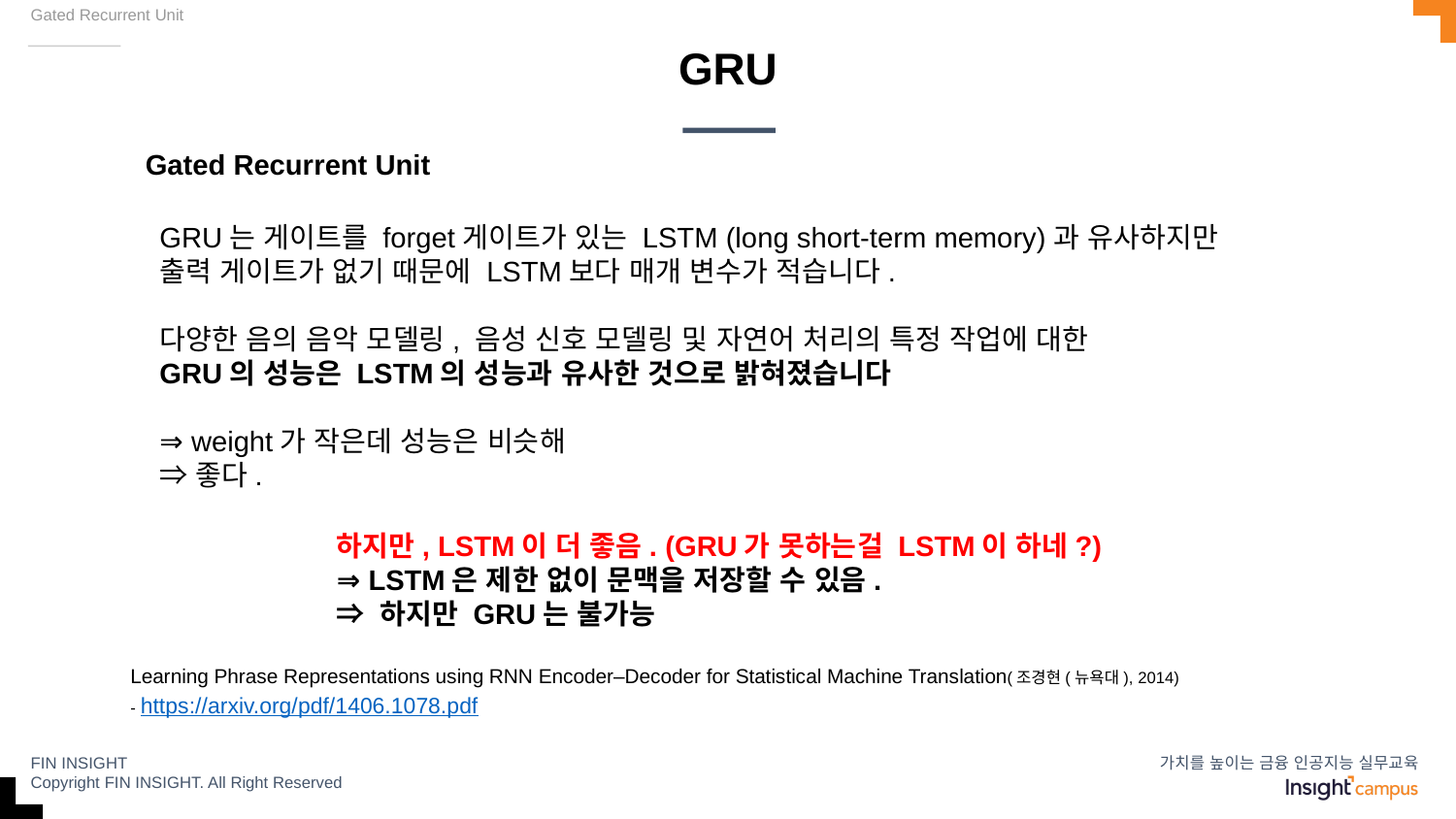

Gated Recurrent Unit
# GRU
Gated Recurrent Unit

GRU는 게이트를 forget게이트가 있는 LSTM (long short-term memory)과 유사하지만
출력 게이트가 없기 때문에 LSTM보다 매개 변수가 적습니다.

다양한 음의 음악 모델링, 음성 신호 모델링 및 자연어 처리의 특정 작업에 대한
GRU의 성능은 LSTM의 성능과 유사한 것으로 밝혀졌습니다

⇒ weight가 작은데 성능은 비슷해
⇒ 좋다.
하지만, LSTM이 더 좋음. (GRU가 못하는걸 LSTM이 하네?)
⇒ LSTM은 제한 없이 문맥을 저장할 수 있음.
⇒ 하지만 GRU는 불가능
Learning Phrase Representations using RNN Encoder–Decoder for Statistical Machine Translation(조경현(뉴욕대), 2014)
- https://arxiv.org/pdf/1406.1078.pdf